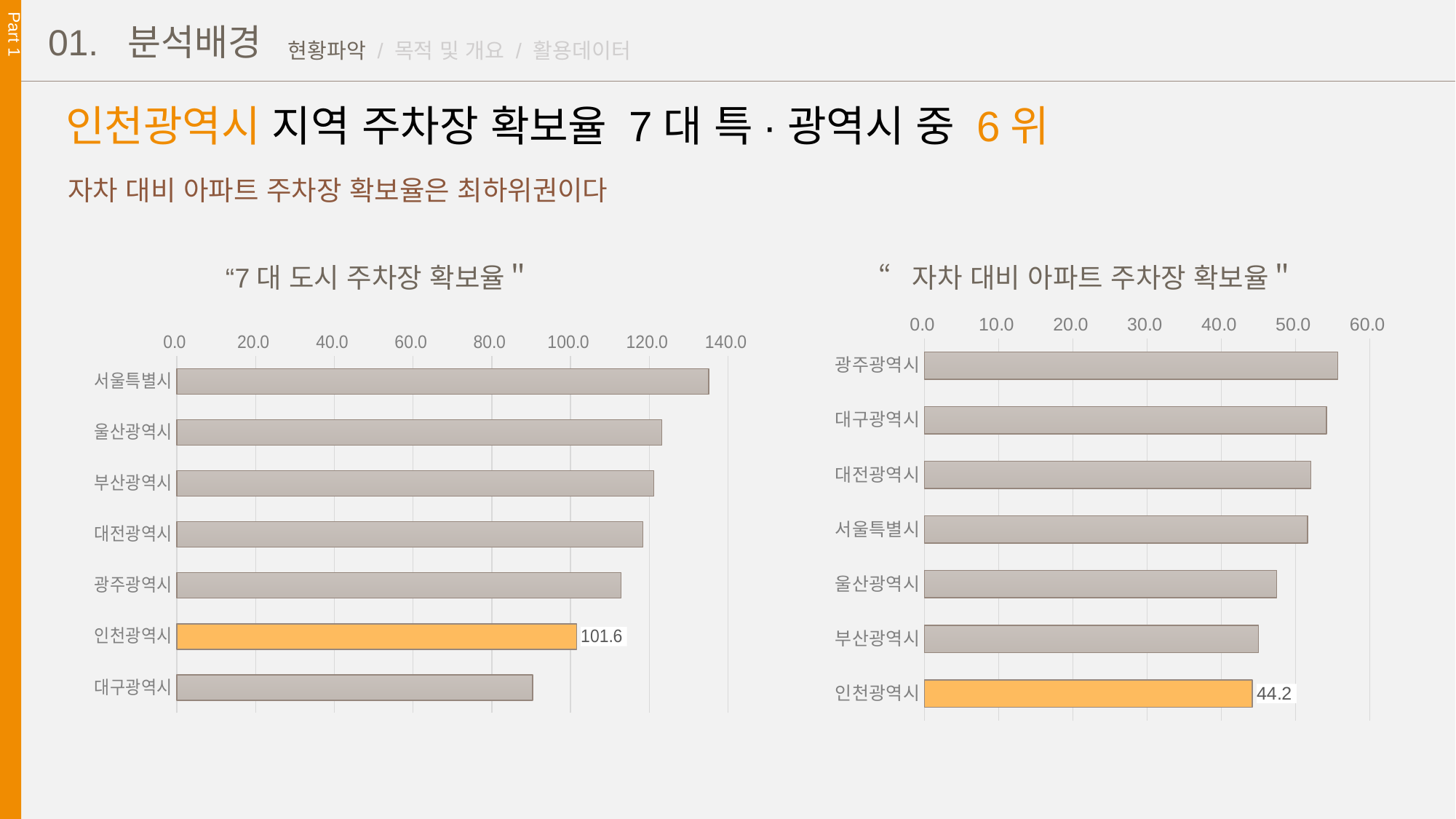

Part 1
01.  분석배경
현황파악 / 목적 및 개요 / 활용데이터
 인천광역시 지역 주차장 확보율 7대 특·광역시 중 6위
자차 대비 아파트 주차장 확보율은 최하위권이다

### Chart

| Category | 자차 대비 아파트 주차장 확보율 |
|---|---|
| 광주광역시 | 55.6876076580439 |
| 대구광역시 | 54.16065102657398 |
| 대전광역시 | 52.0898304542692 |
| 서울특별시 | 51.64908164464802 |
| 울산광역시 | 47.4449813294042 |
| 부산광역시 | 45.02571487507214 |
| 인천광역시 | 44.193134266184465 |

### Chart

| Category | 전체 주차장 확보율 |
|---|---|
| 서울특별시 | 135.1 |
| 울산광역시 | 123.2 |
| 부산광역시 | 121.1 |
| 대전광역시 | 118.4 |
| 광주광역시 | 112.8 |
| 인천광역시 | 101.6 |
| 대구광역시 | 90.4 |
“7대 도시 주차장 확보율＂
“자차 대비 아파트 주차장 확보율＂